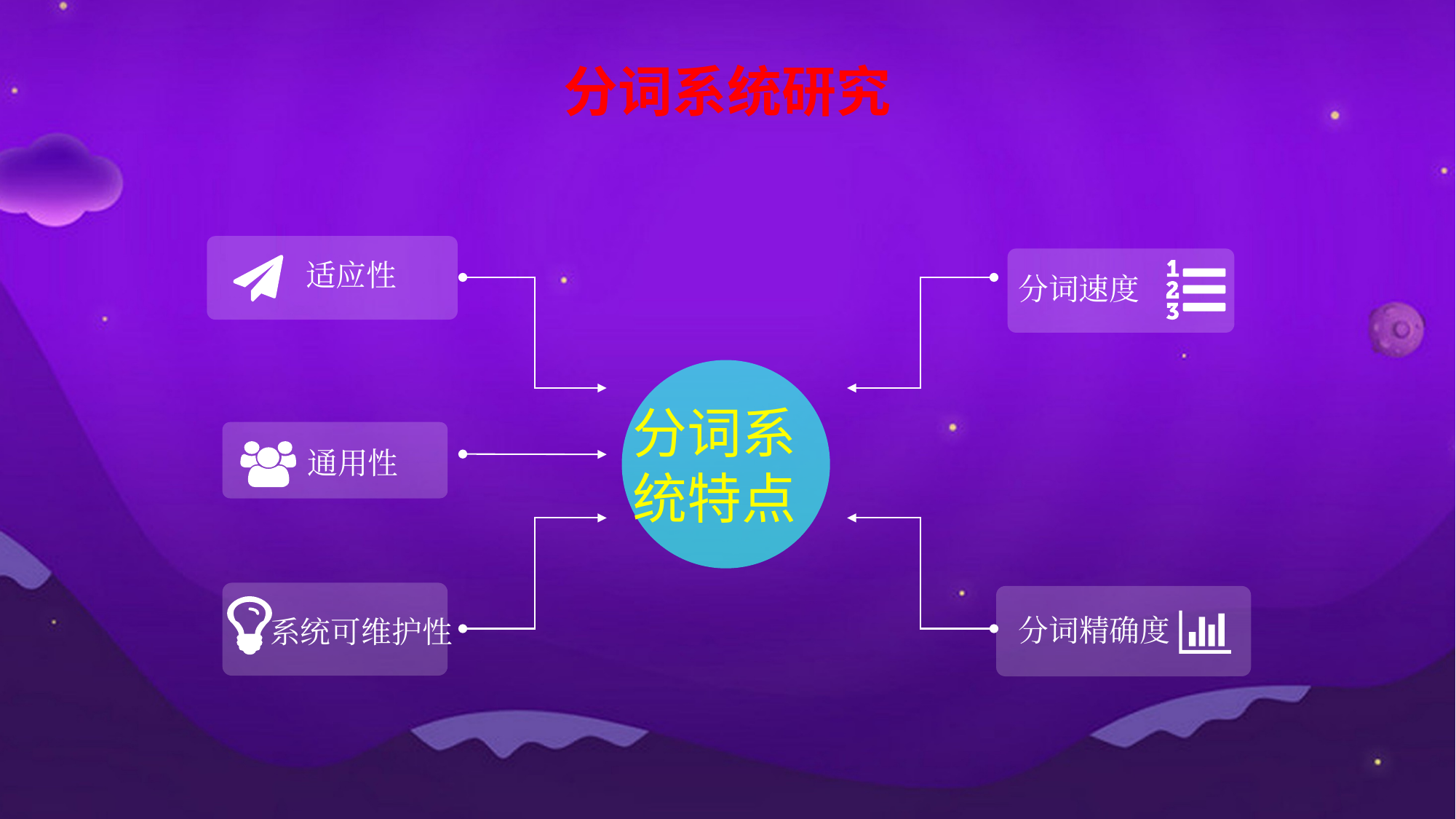

分词系统研究

适应性

分词速度
分词系统特点

通用性

分词精确度
系统可维护性